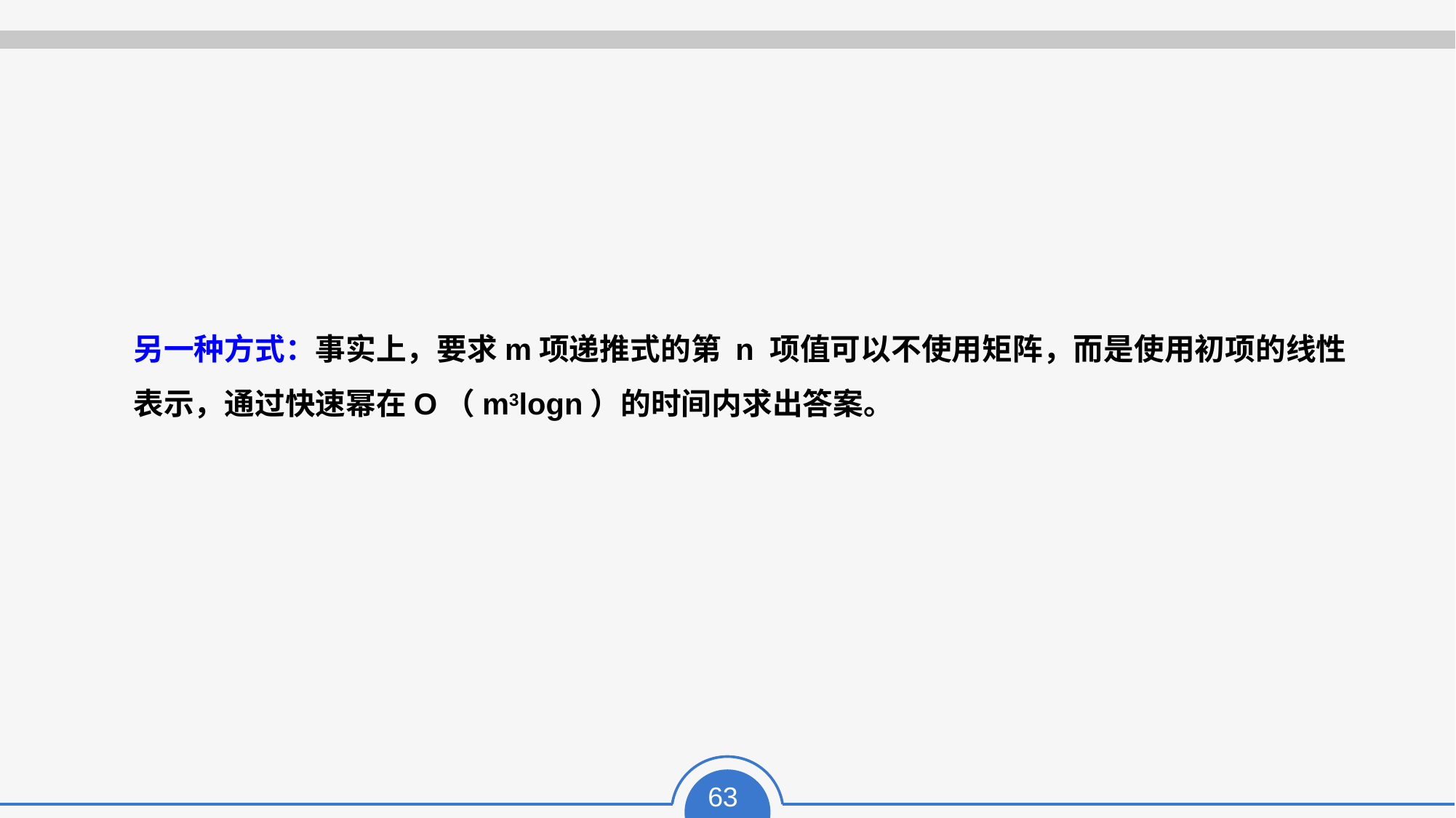

另一种方式：事实上，要求m项递推式的第 n 项值可以不使用矩阵，而是使用初项的线性表示，通过快速幂在O（m3logn）的时间内求出答案。